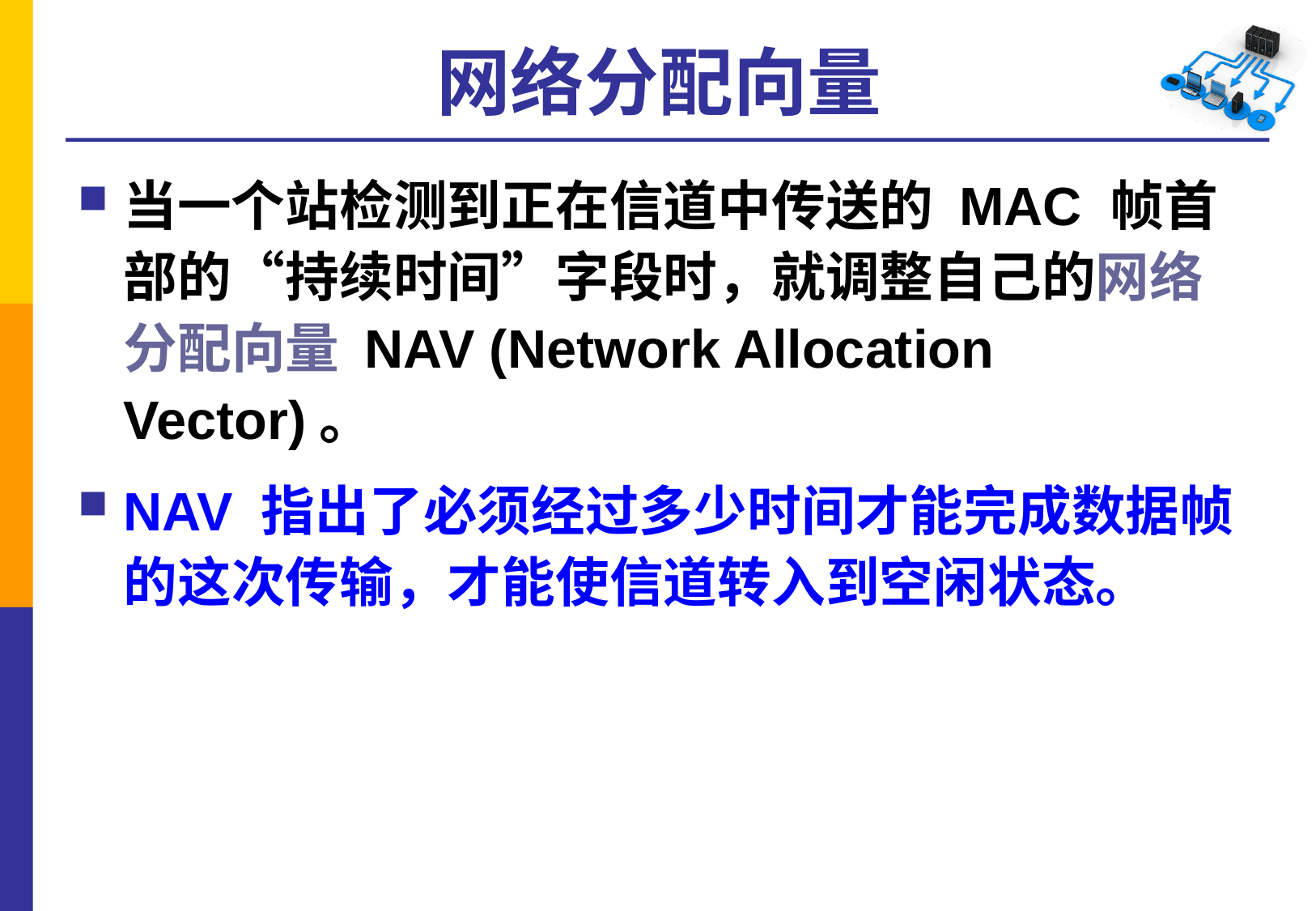

# 网络分配向量
当一个站检测到正在信道中传送的 MAC 帧首部的“持续时间”字段时，就调整自己的网络分配向量 NAV (Network Allocation Vector)。
NAV 指出了必须经过多少时间才能完成数据帧的这次传输，才能使信道转入到空闲状态。